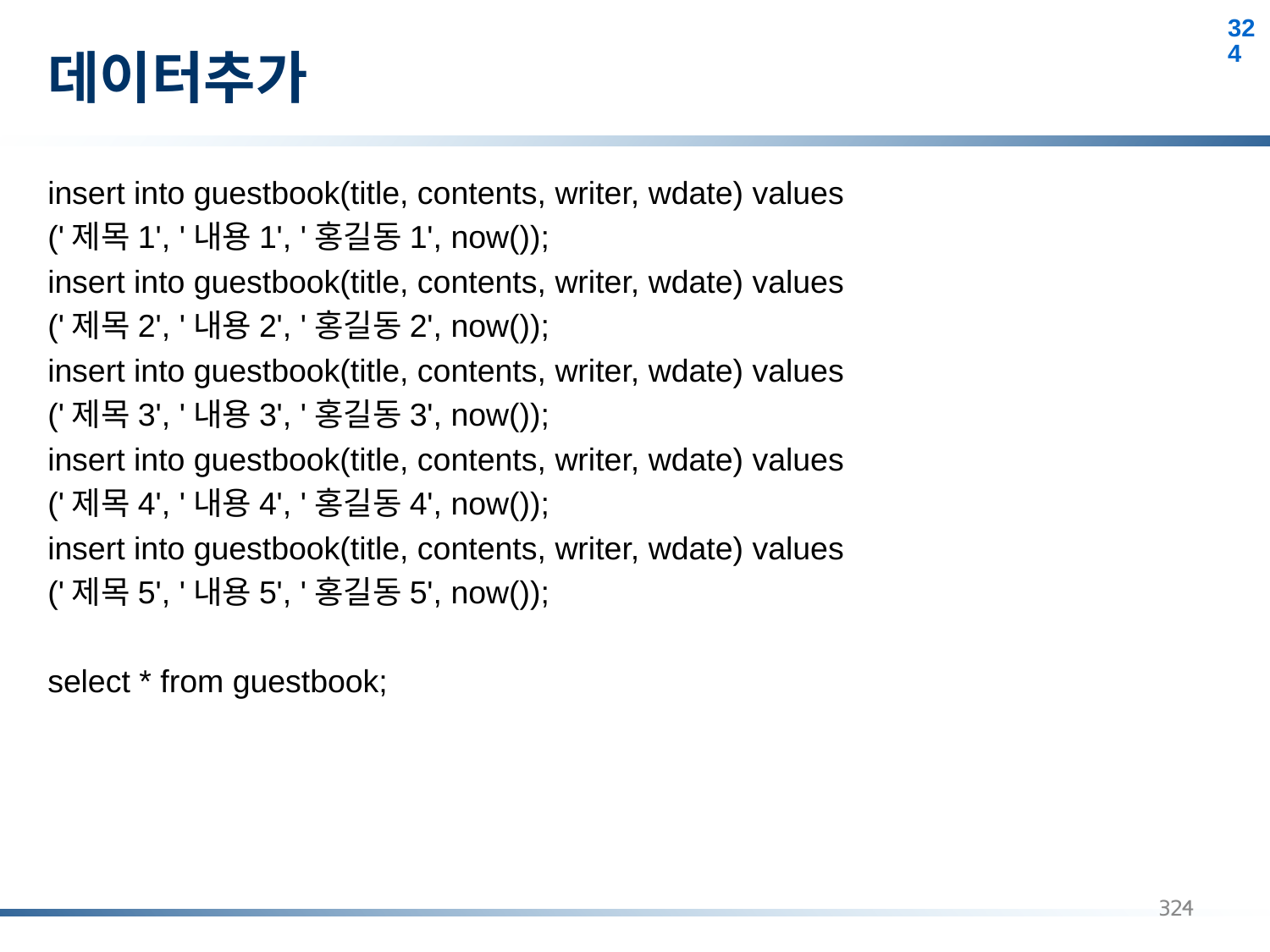

# 데이터추가
insert into guestbook(title, contents, writer, wdate) values
('제목1', '내용1', '홍길동1', now());
insert into guestbook(title, contents, writer, wdate) values
('제목2', '내용2', '홍길동2', now());
insert into guestbook(title, contents, writer, wdate) values
('제목3', '내용3', '홍길동3', now());
insert into guestbook(title, contents, writer, wdate) values
('제목4', '내용4', '홍길동4', now());
insert into guestbook(title, contents, writer, wdate) values
('제목5', '내용5', '홍길동5', now());

select * from guestbook;

324